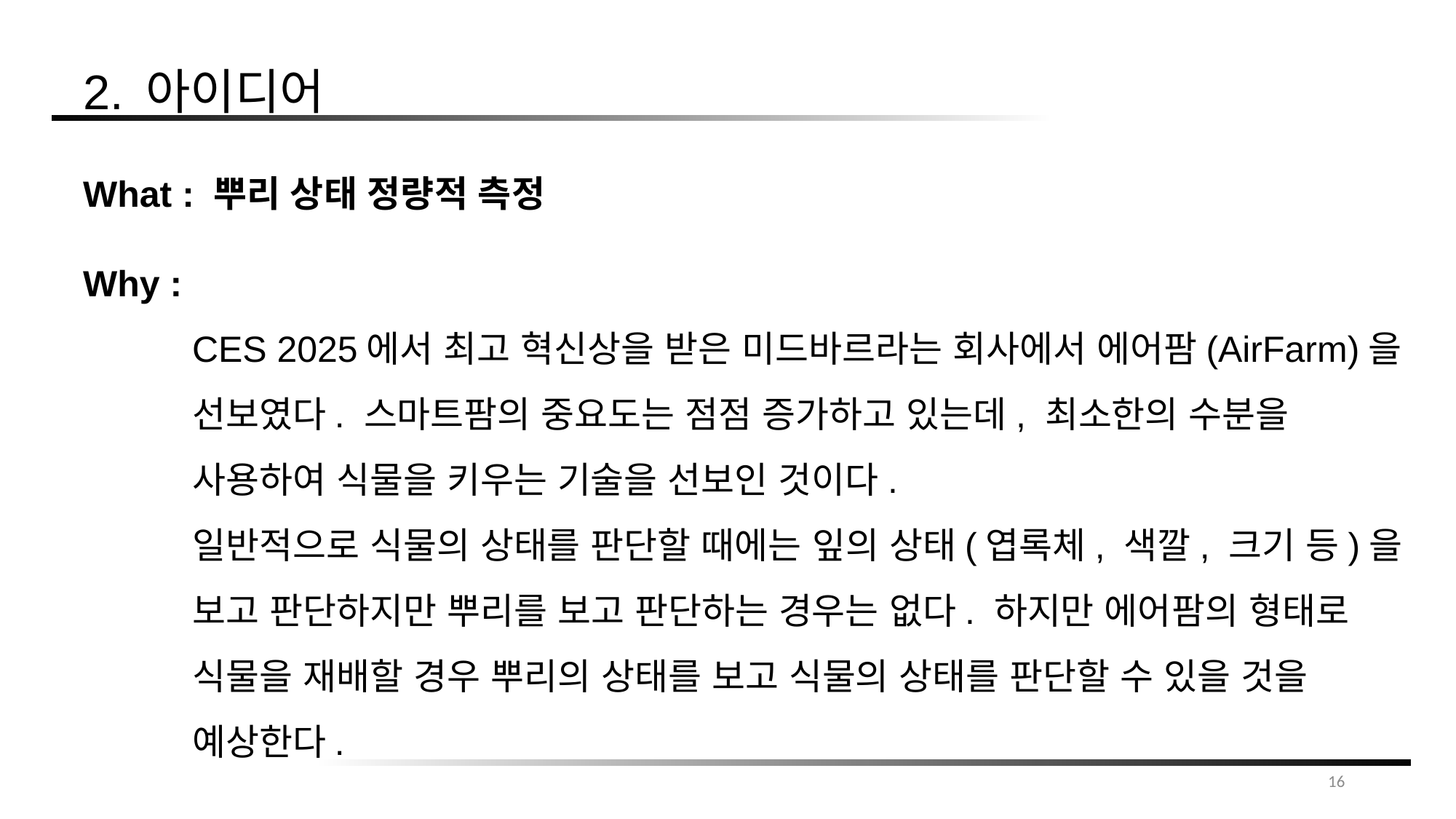

2. 아이디어
What : 뿌리 상태 정량적 측정
Why :
	CES 2025에서 최고 혁신상을 받은 미드바르라는 회사에서 에어팜(AirFarm)을
	선보였다. 스마트팜의 중요도는 점점 증가하고 있는데, 최소한의 수분을
	사용하여 식물을 키우는 기술을 선보인 것이다.
	일반적으로 식물의 상태를 판단할 때에는 잎의 상태(엽록체, 색깔, 크기 등)을
	보고 판단하지만 뿌리를 보고 판단하는 경우는 없다. 하지만 에어팜의 형태로
	식물을 재배할 경우 뿌리의 상태를 보고 식물의 상태를 판단할 수 있을 것을
	예상한다.

16